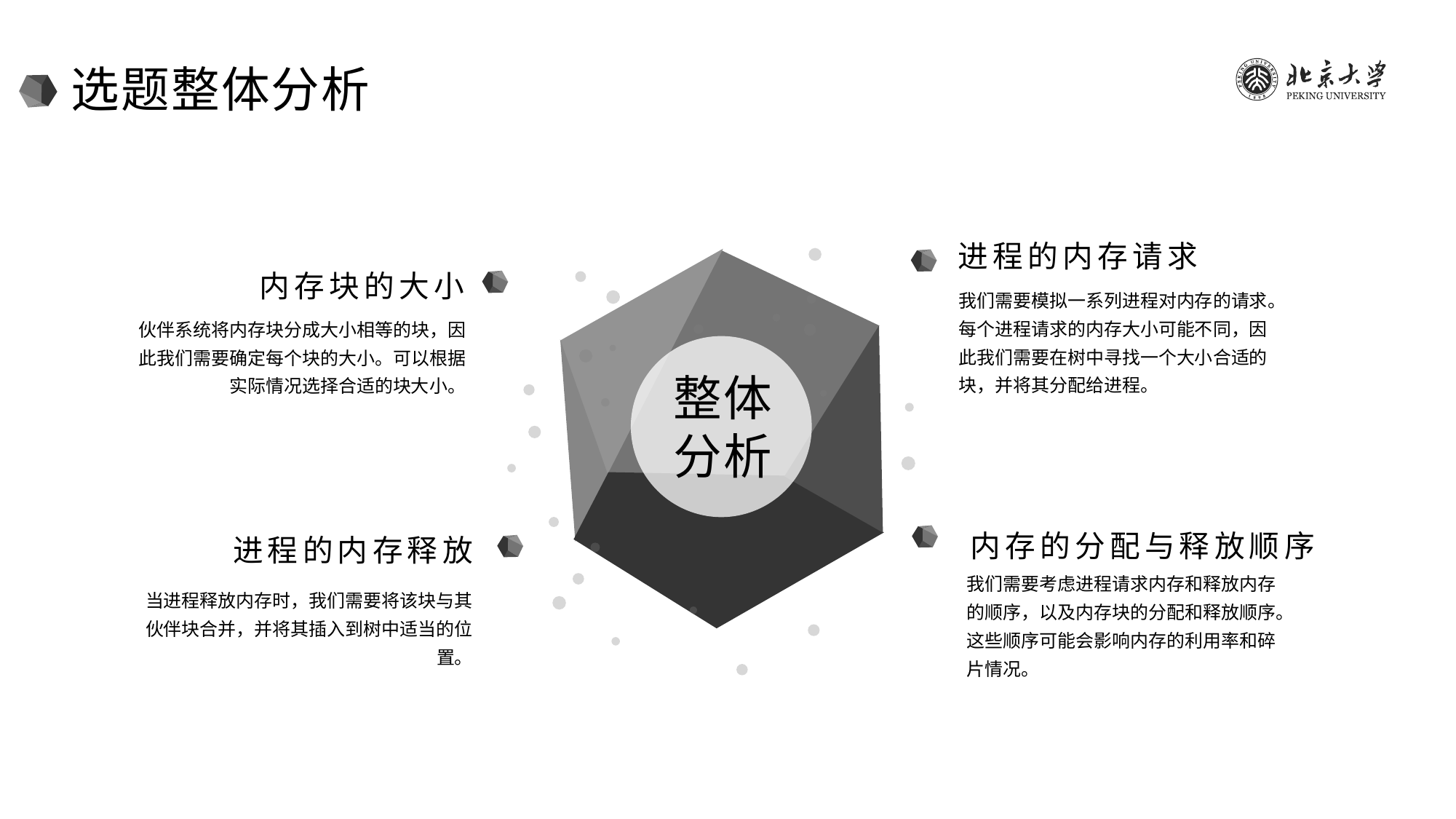

选题整体分析
进程的内存请求

内存块的大小

我们需要模拟一系列进程对内存的请求。每个进程请求的内存大小可能不同，因此我们需要在树中寻找一个大小合适的块，并将其分配给进程。

伙伴系统将内存块分成大小相等的块，因此我们需要确定每个块的大小。可以根据实际情况选择合适的块大小。

整体
分析

内存的分配与释放顺序
进程的内存释放

我们需要考虑进程请求内存和释放内存的顺序，以及内存块的分配和释放顺序。这些顺序可能会影响内存的利用率和碎片情况。

当进程释放内存时，我们需要将该块与其伙伴块合并，并将其插入到树中适当的位置。